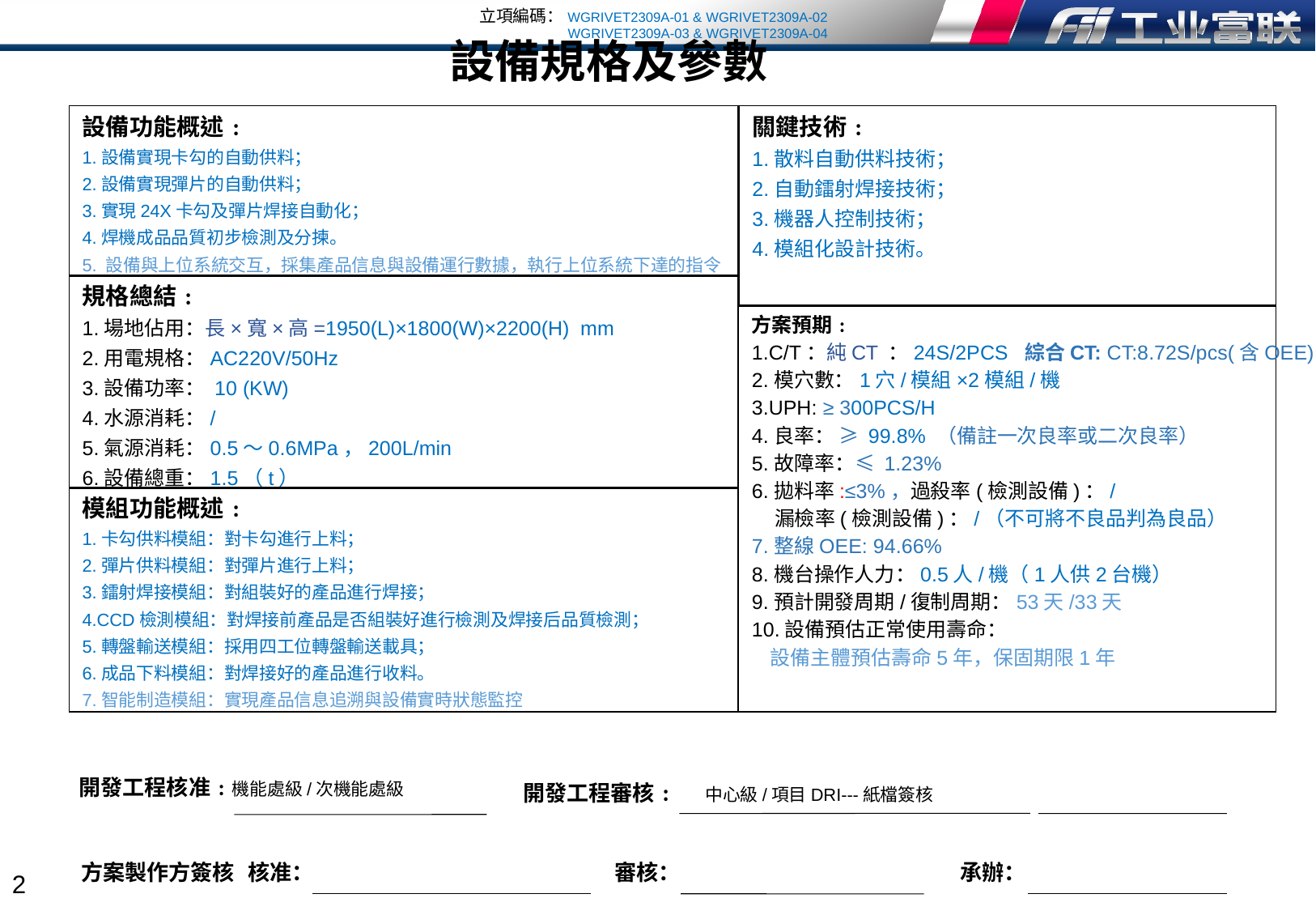

設備規格及參數
設備功能概述﹕
1.設備實現卡勾的自動供料；
2.設備實現彈片的自動供料；
3.實現24X卡勾及彈片焊接自動化；
4.焊機成品品質初步檢測及分揀。
5. 設備與上位系統交互，採集產品信息與設備運行數據，執行上位系統下達的指令

關鍵技術﹕
1.散料自動供料技術；
2.自動鐳射焊接技術；
3.機器人控制技術；
4.模組化設計技術。
規格總結﹕
1.場地佔用：長×寬×高=1950(L)×1800(W)×2200(H)  mm
2.用電規格：AC220V/50Hz
3.設備功率： 10 (KW)
4.水源消耗：/
5.氣源消耗：0.5～0.6MPa，200L/min
6.設備總重：1.5（t）

方案預期﹕
1.C/T：純CT ：24S/2PCS  綜合CT: CT:8.72S/pcs(含OEE)
2.模穴數：1穴/模組×2模組/機
3.UPH: ≥ 300PCS/H
4.良率： ≥ 99.8% （備註一次良率或二次良率）
5.故障率：≤ 1.23%
6.拋料率:≤3%，過殺率(檢測設備)：/
    漏檢率(檢測設備)：/（不可將不良品判為良品）
7.整線OEE: 94.66%
8.機台操作人力：0.5人/機（1人供2台機）
9.預計開發周期/復制周期：53天/33天
10.設備預估正常使用壽命：
   設備主體預估壽命5年，保固期限1年

模組功能概述﹕
1.卡勾供料模組：對卡勾進行上料；
2.彈片供料模組：對彈片進行上料；
3.鐳射焊接模組：對組裝好的產品進行焊接；
4.CCD檢測模組：對焊接前產品是否組裝好進行檢測及焊接后品質檢測；
5.轉盤輸送模組：採用四工位轉盤輸送載具；
6.成品下料模組：對焊接好的產品進行收料。
7.智能制造模組：實現產品信息追溯與設備實時狀態監控

開發工程核准﹕機能處級/次機能處級
開發工程審核﹕     中心級/項目DRI---紙檔簽核
方案製作方簽核
核准：
審核：
承辦：
2